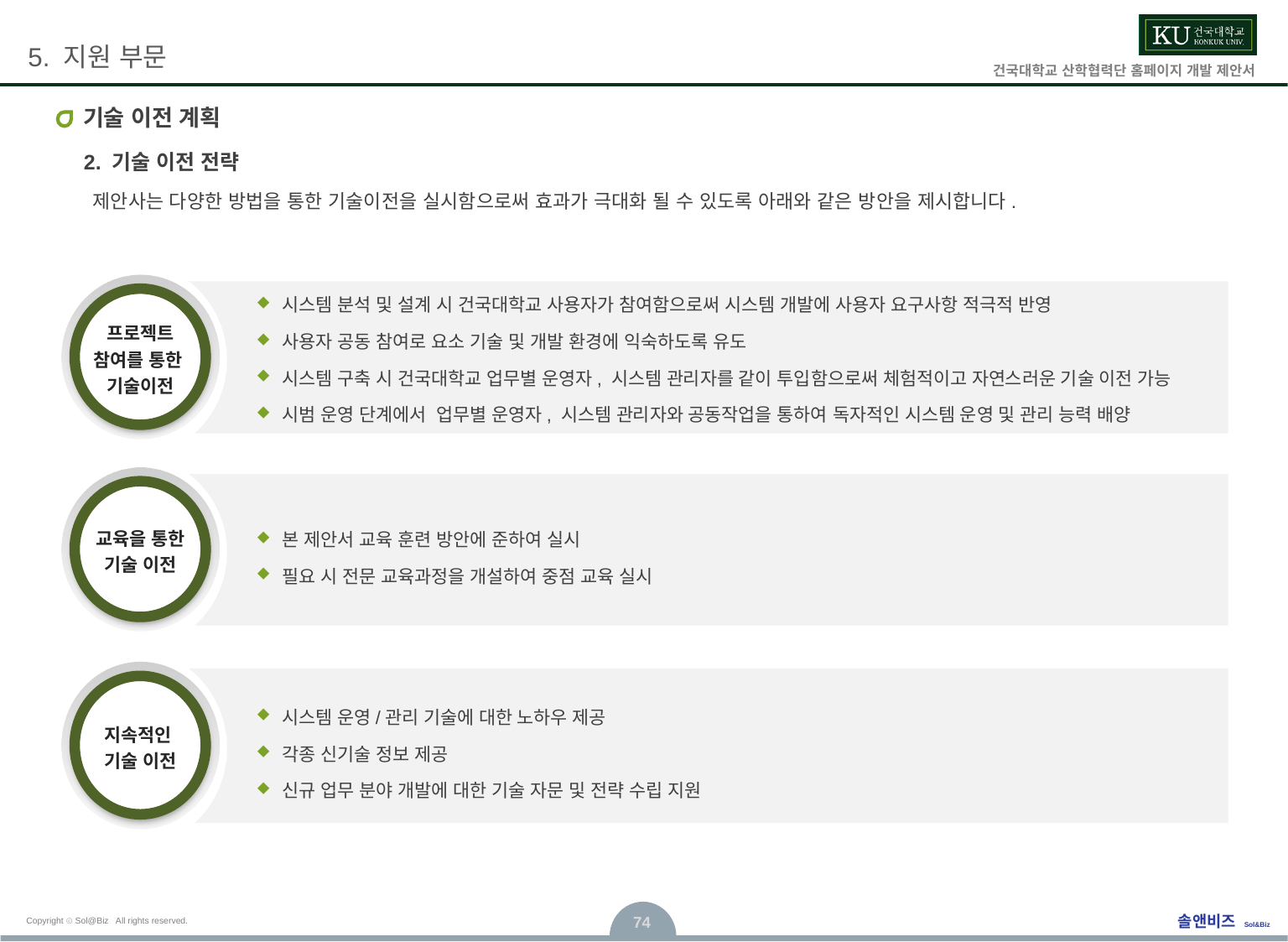

# 기술 이전 계획
2. 기술 이전 전략
제안사는 다양한 방법을 통한 기술이전을 실시함으로써 효과가 극대화 될 수 있도록 아래와 같은 방안을 제시합니다.

프로젝트
참여를 통한
기술이전
시스템 분석 및 설계 시 건국대학교 사용자가 참여함으로써 시스템 개발에 사용자 요구사항 적극적 반영
사용자 공동 참여로 요소 기술 및 개발 환경에 익숙하도록 유도
시스템 구축 시 건국대학교 업무별 운영자, 시스템 관리자를 같이 투입함으로써 체험적이고 자연스러운 기술 이전 가능
시범 운영 단계에서  업무별 운영자, 시스템 관리자와 공동작업을 통하여 독자적인 시스템 운영 및 관리 능력 배양

교육을 통한
기술 이전
본 제안서 교육 훈련 방안에 준하여 실시
필요 시 전문 교육과정을 개설하여 중점 교육 실시

지속적인
기술 이전
시스템 운영/관리 기술에 대한 노하우 제공
각종 신기술 정보 제공
신규 업무 분야 개발에 대한 기술 자문 및 전략 수립 지원